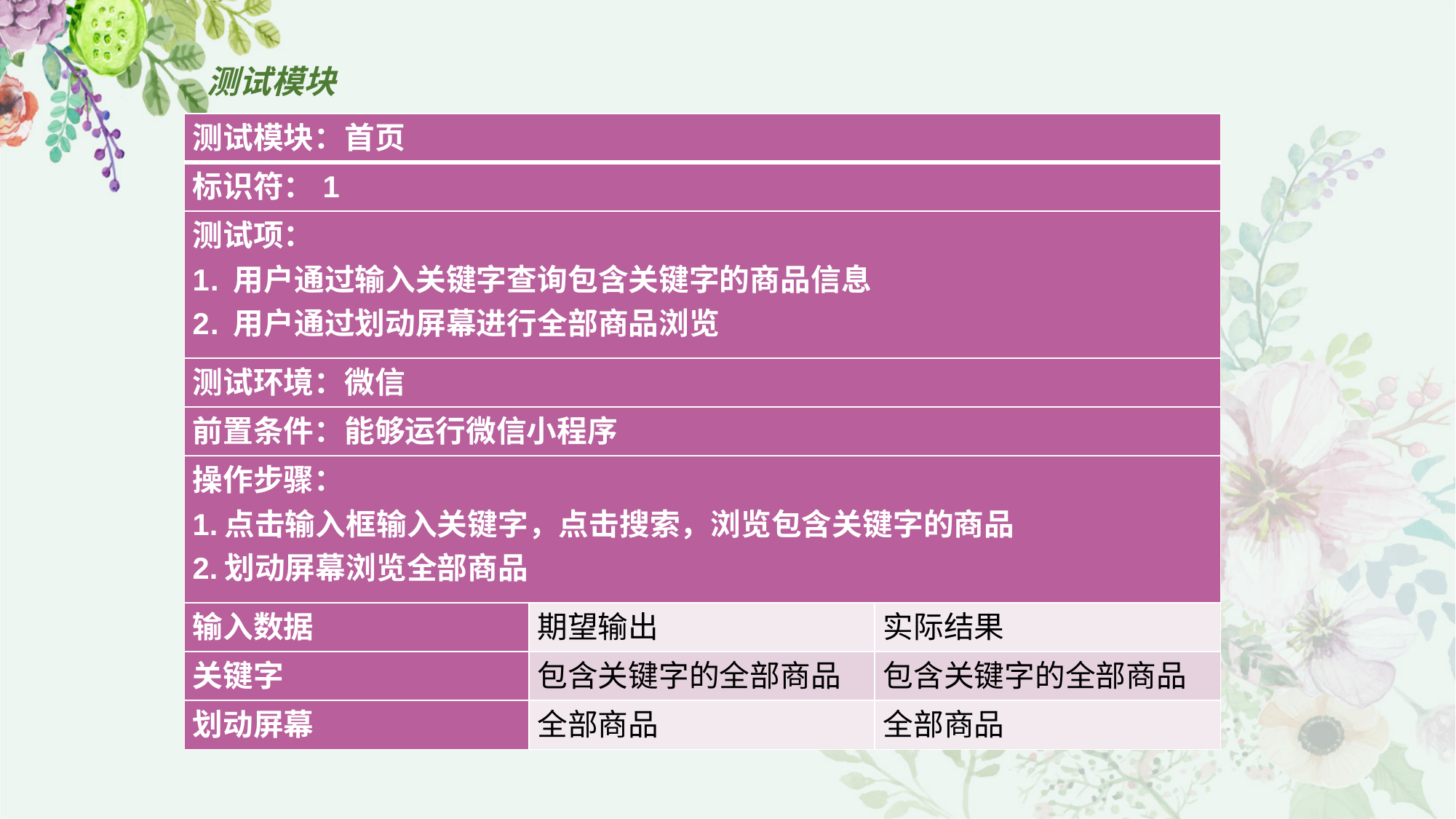

# 测试模块
| 测试模块：首页 |  |  |
| --- | --- | --- |
| 标识符：1 |  |  |
| 测试项： 用户通过输入关键字查询包含关键字的商品信息 用户通过划动屏幕进行全部商品浏览 |  |  |
| 测试环境：微信 |  |  |
| 前置条件：能够运行微信小程序 |  |  |
| 操作步骤： 1.点击输入框输入关键字，点击搜索，浏览包含关键字的商品 2.划动屏幕浏览全部商品 |  |  |
| 输入数据 | 期望输出 | 实际结果 |
| 关键字 | 包含关键字的全部商品 | 包含关键字的全部商品 |
| 划动屏幕 | 全部商品 | 全部商品 |